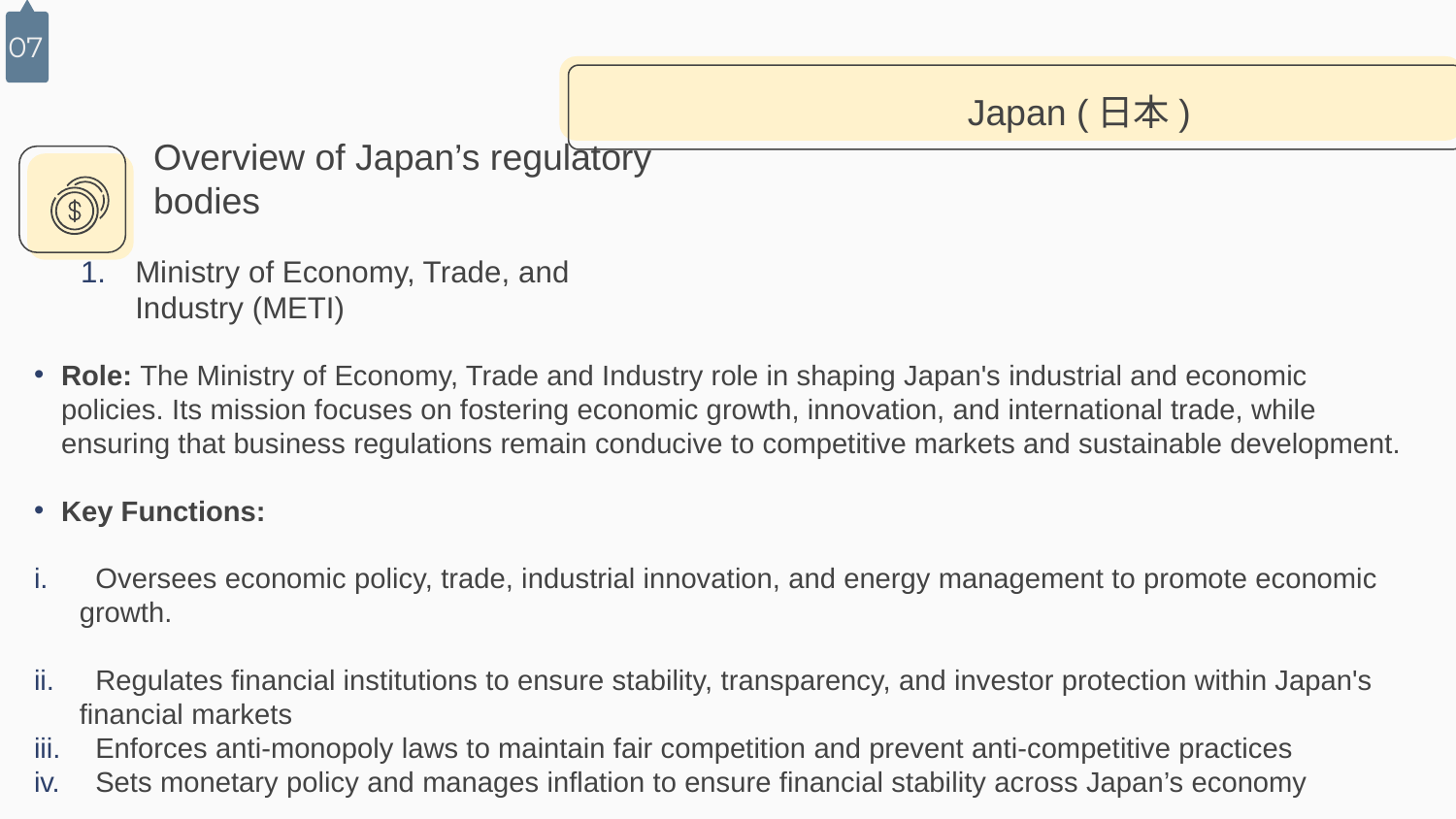

07
Japan (日本)

# Overview of Japan’s regulatory bodies

Ministry of Economy, Trade, and Industry (METI)
Role: The Ministry of Economy, Trade and Industry role in shaping Japan's industrial and economic policies. Its mission focuses on fostering economic growth, innovation, and international trade, while ensuring that business regulations remain conducive to competitive markets and sustainable development.

Key Functions:

  Oversees economic policy, trade, industrial innovation, and energy management to promote economic growth.

  Regulates financial institutions to ensure stability, transparency, and investor protection within Japan's financial markets​
  Enforces anti-monopoly laws to maintain fair competition and prevent anti-competitive practices
  Sets monetary policy and manages inflation to ensure financial stability across Japan’s economy